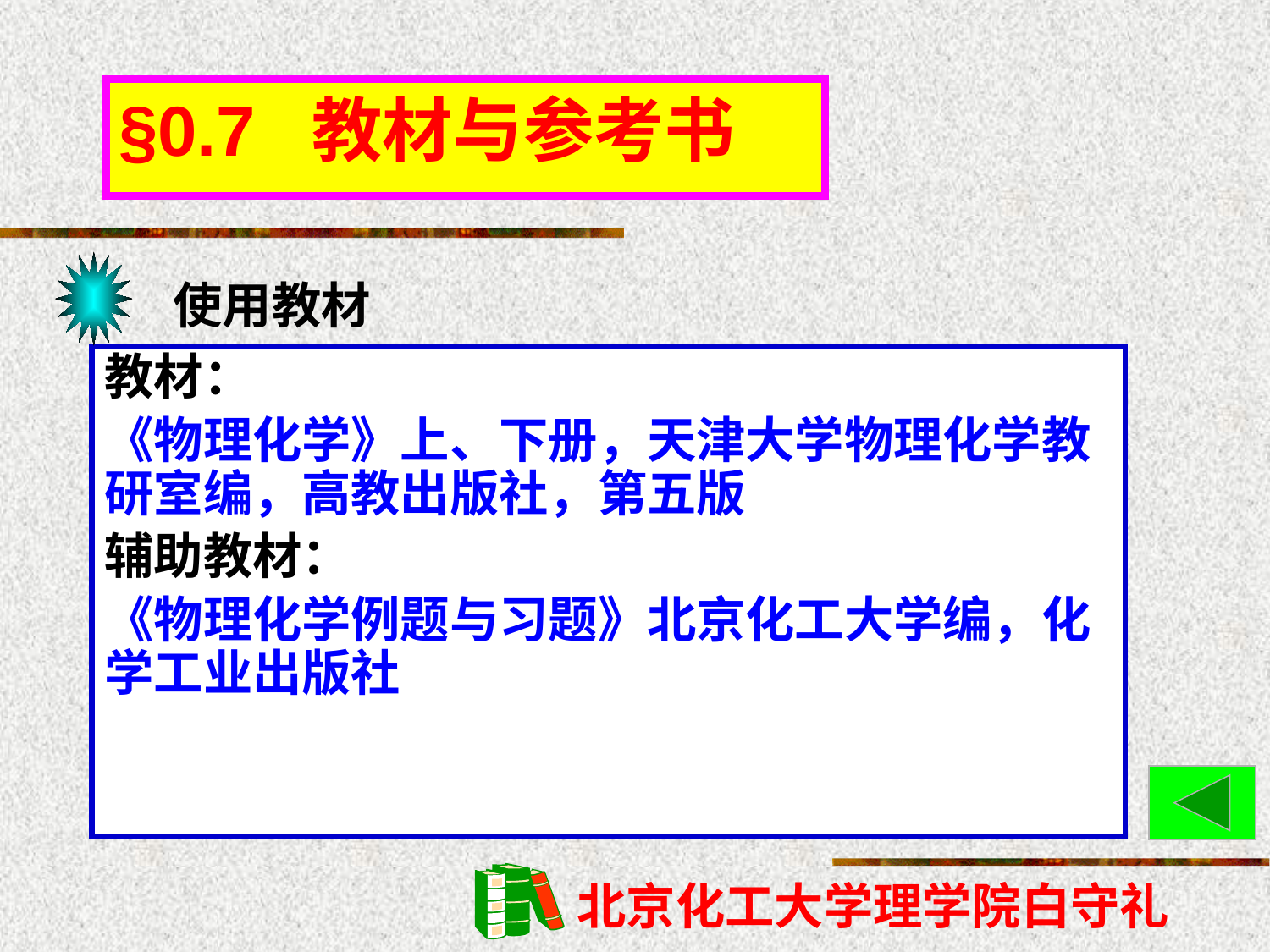

# §0.7  教材与参考书

使用教材
教材：
《物理化学》上、下册，天津大学物理化学教研室编，高教出版社，第五版
辅助教材：
《物理化学例题与习题》北京化工大学编，化学工业出版社